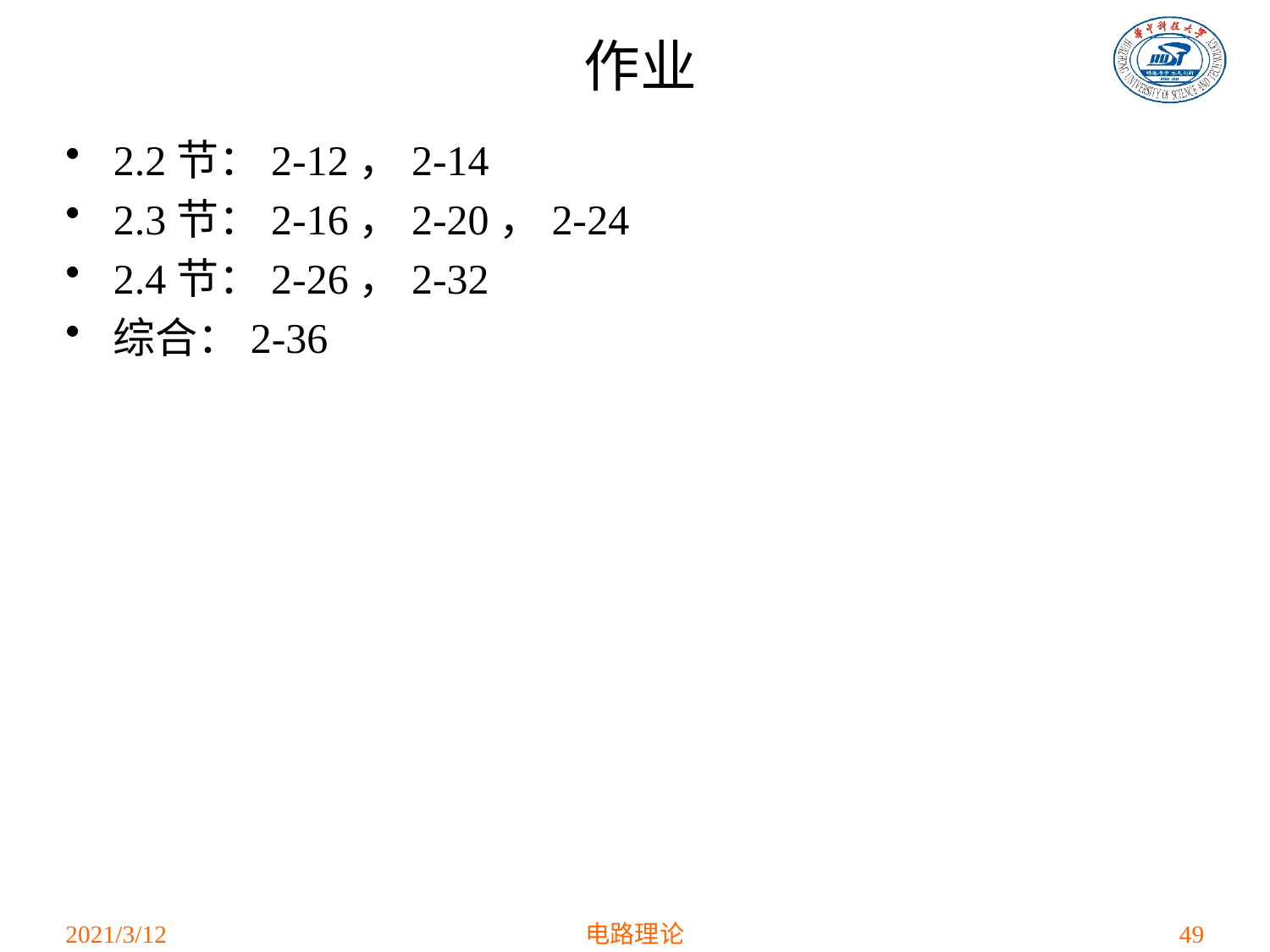

# 作业
2.2节：2-12，2-14
2.3节：2-16，2-20，2-24
2.4节：2-26，2-32
综合：2-36

2021/3/12
电路理论
49